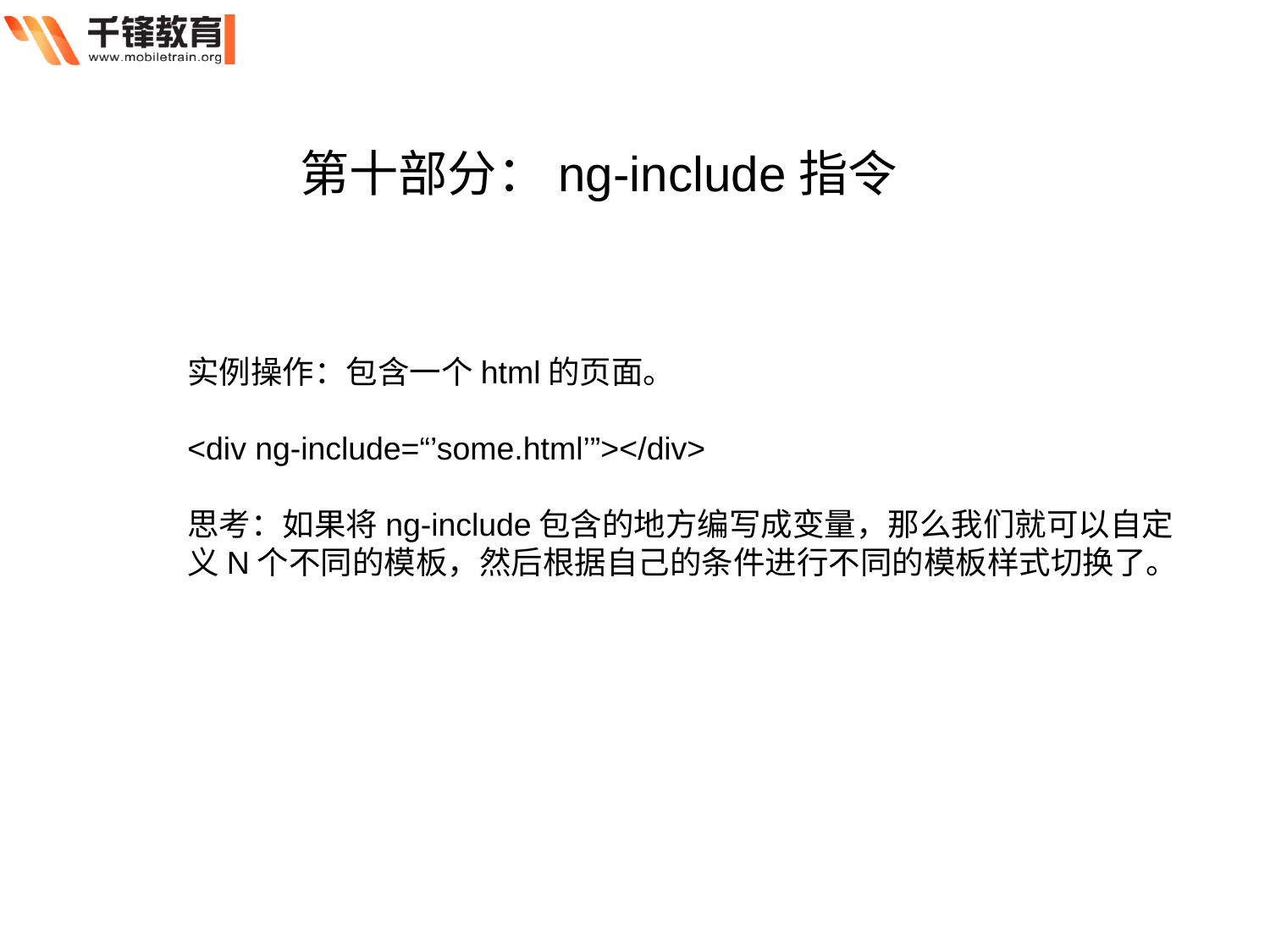

第十部分：ng-include指令
实例操作：包含一个html的页面。

<div ng-include=“’some.html’”></div>

思考：如果将ng-include包含的地方编写成变量，那么我们就可以自定义N个不同的模板，然后根据自己的条件进行不同的模板样式切换了。